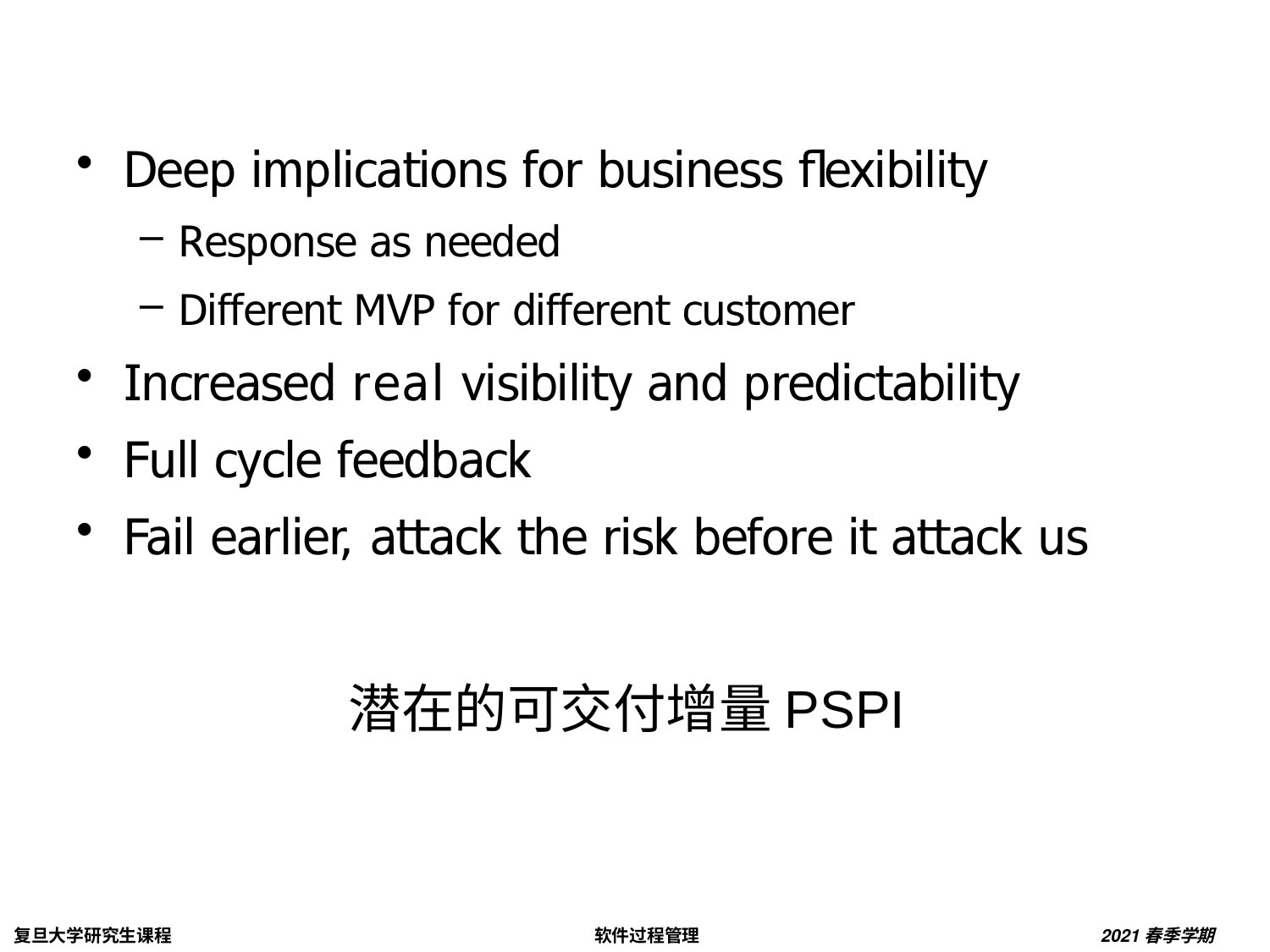

潜在的可交付增量PSPI
Deep implications for business flexibility
Response as needed
Different MVP for different customer
Increased real visibility and predictability
Full cycle feedback
Fail earlier, attack the risk before it attack us